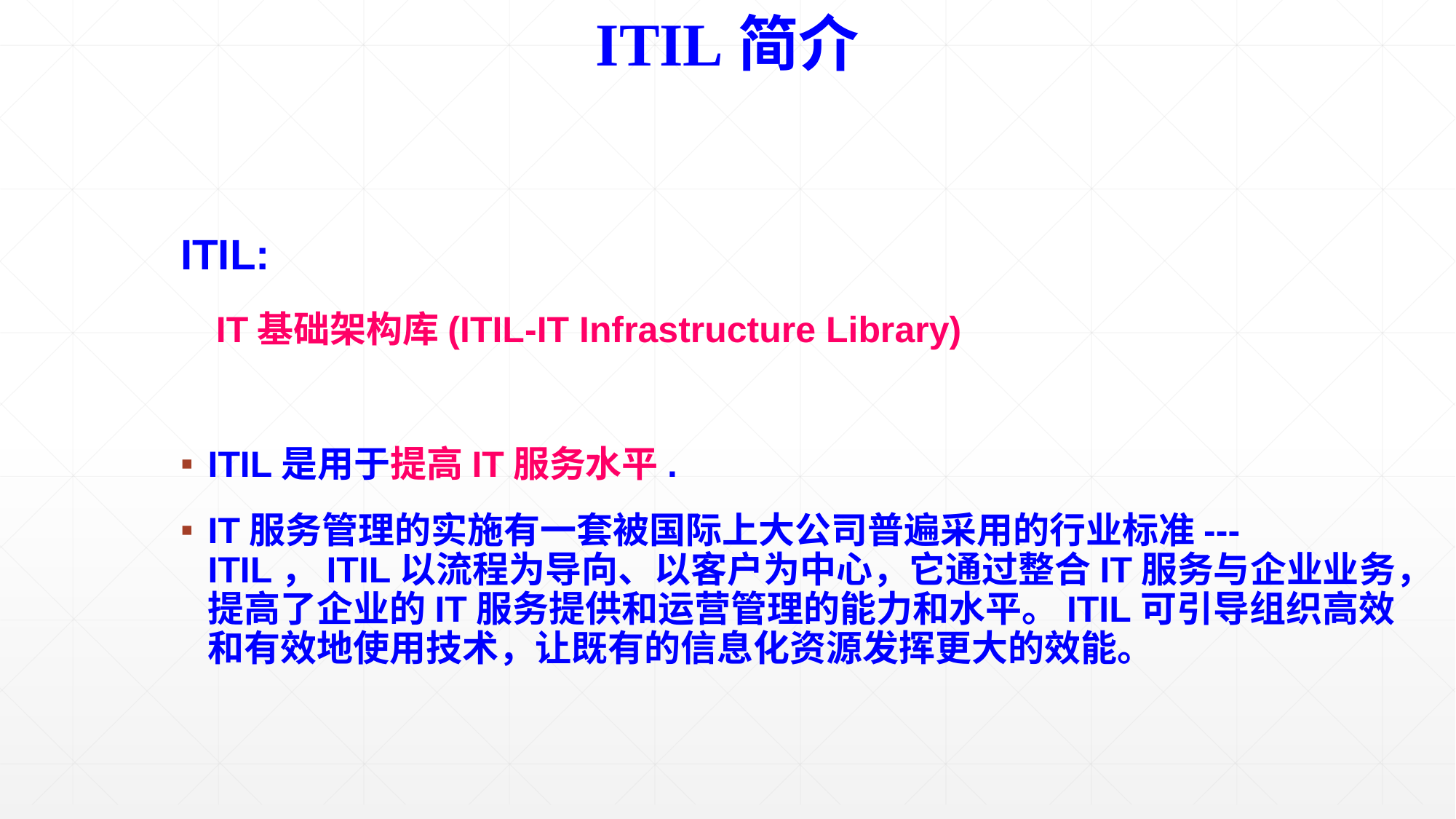

ITIL简介

ITIL:
   IT基础架构库(ITIL-IT Infrastructure Library)

ITIL是用于提高IT服务水平.
IT服务管理的实施有一套被国际上大公司普遍采用的行业标准---ITIL，ITIL以流程为导向、以客户为中心，它通过整合IT服务与企业业务，提高了企业的IT服务提供和运营管理的能力和水平。ITIL可引导组织高效和有效地使用技术，让既有的信息化资源发挥更大的效能。